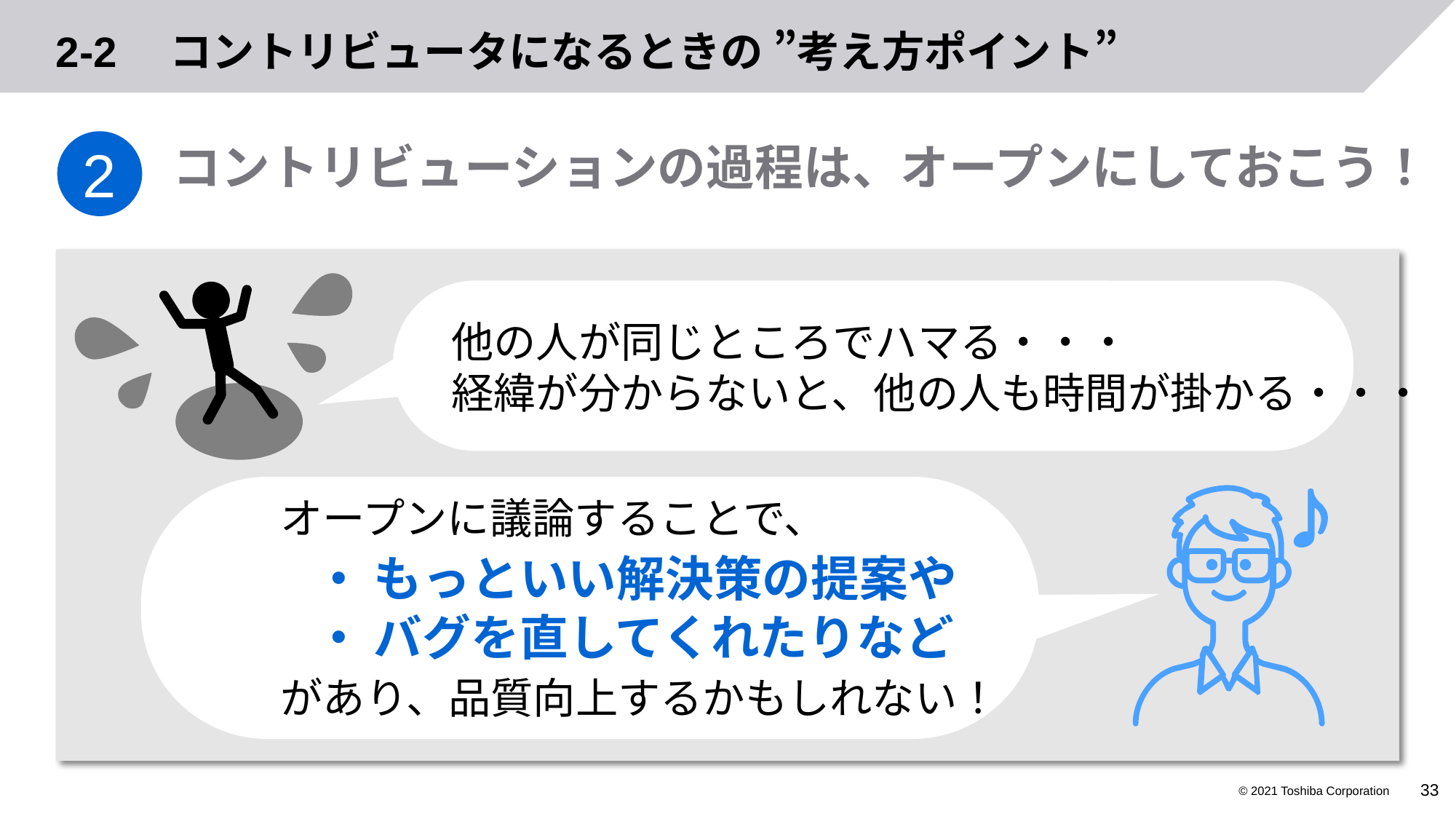

# 2-2　コントリビュータになるときの ”考え方ポイント”
2
コントリビューションの過程は、オープンにしておこう！

他の人が同じところでハマる・・・
経緯が分からないと、他の人も時間が掛かる・・・

オープンに議論することで、
  ・ もっといい解決策の提案や
  ・ バグを直してくれたりなど
があり、品質向上するかもしれない！